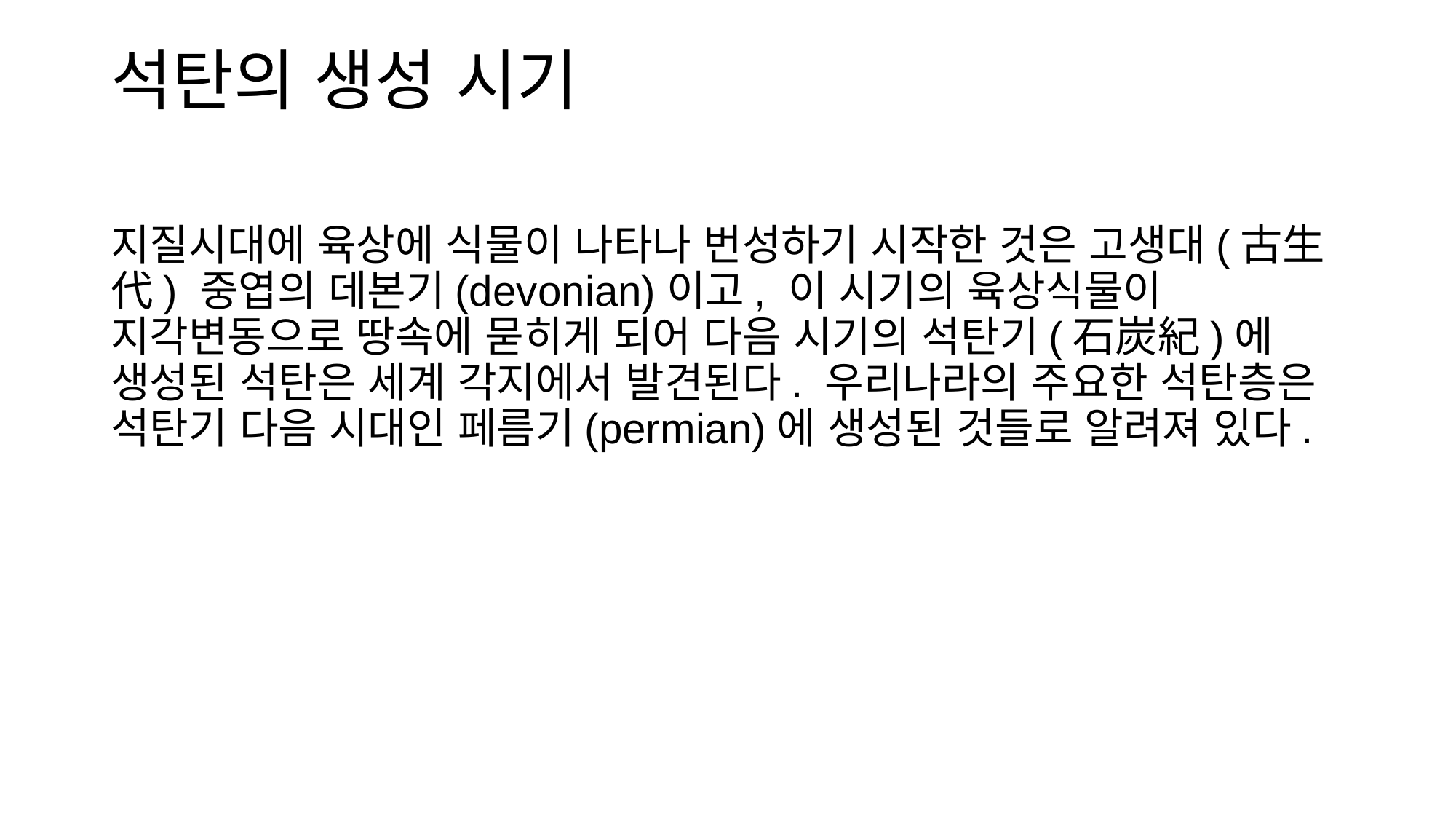

# 석탄의 생성 시기
지질시대에 육상에 식물이 나타나 번성하기 시작한 것은 고생대(古生代) 중엽의 데본기(devonian)이고, 이 시기의 육상식물이 지각변동으로 땅속에 묻히게 되어 다음 시기의 석탄기(石炭紀)에 생성된 석탄은 세계 각지에서 발견된다. 우리나라의 주요한 석탄층은 석탄기 다음 시대인 페름기(permian)에 생성된 것들로 알려져 있다.